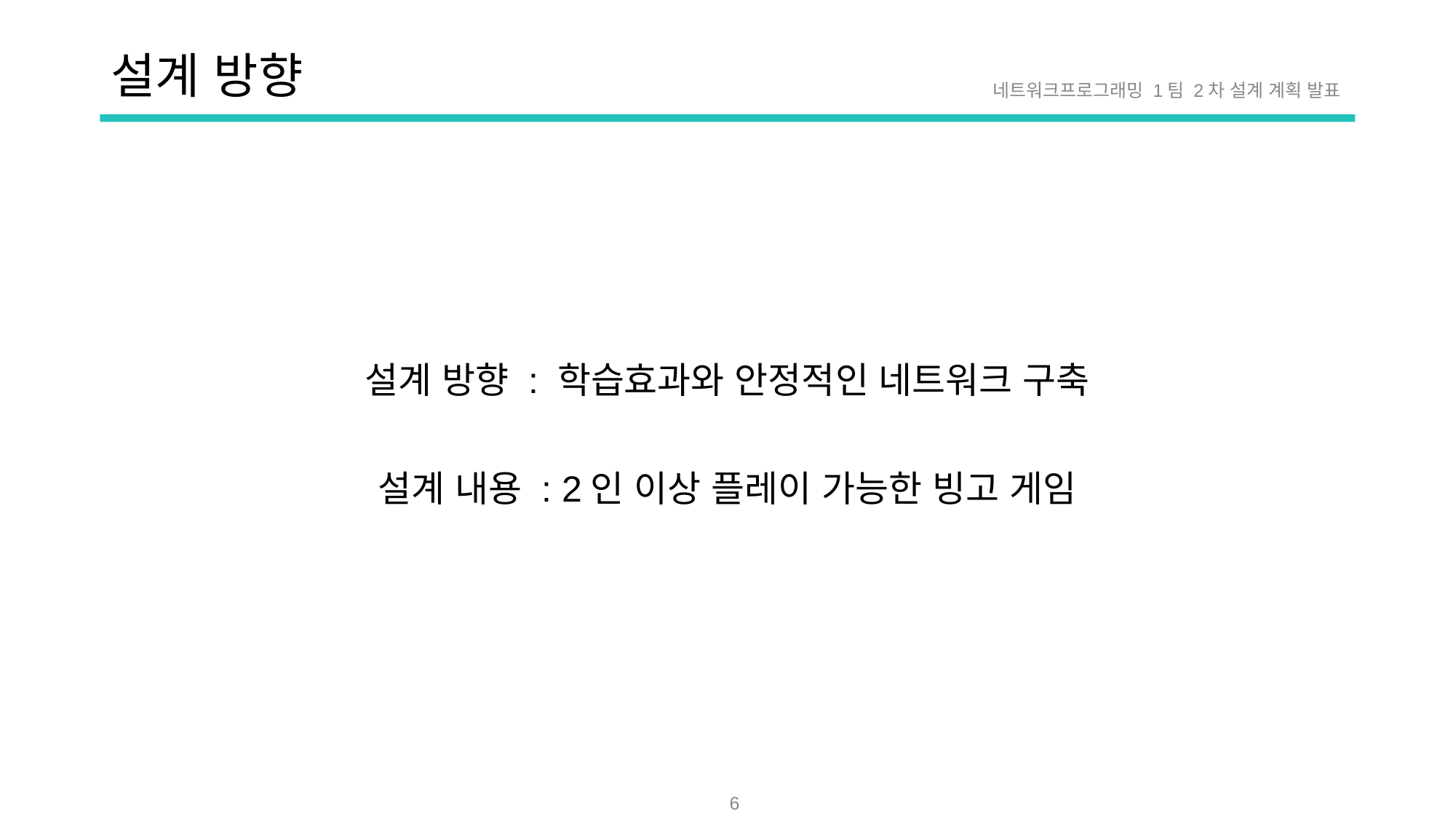

# 설계 방향
네트워크프로그래밍 1팀 2차 설계 계획 발표

설계 방향 : 학습효과와 안정적인 네트워크 구축

설계 내용 : 2인 이상 플레이 가능한 빙고 게임

6